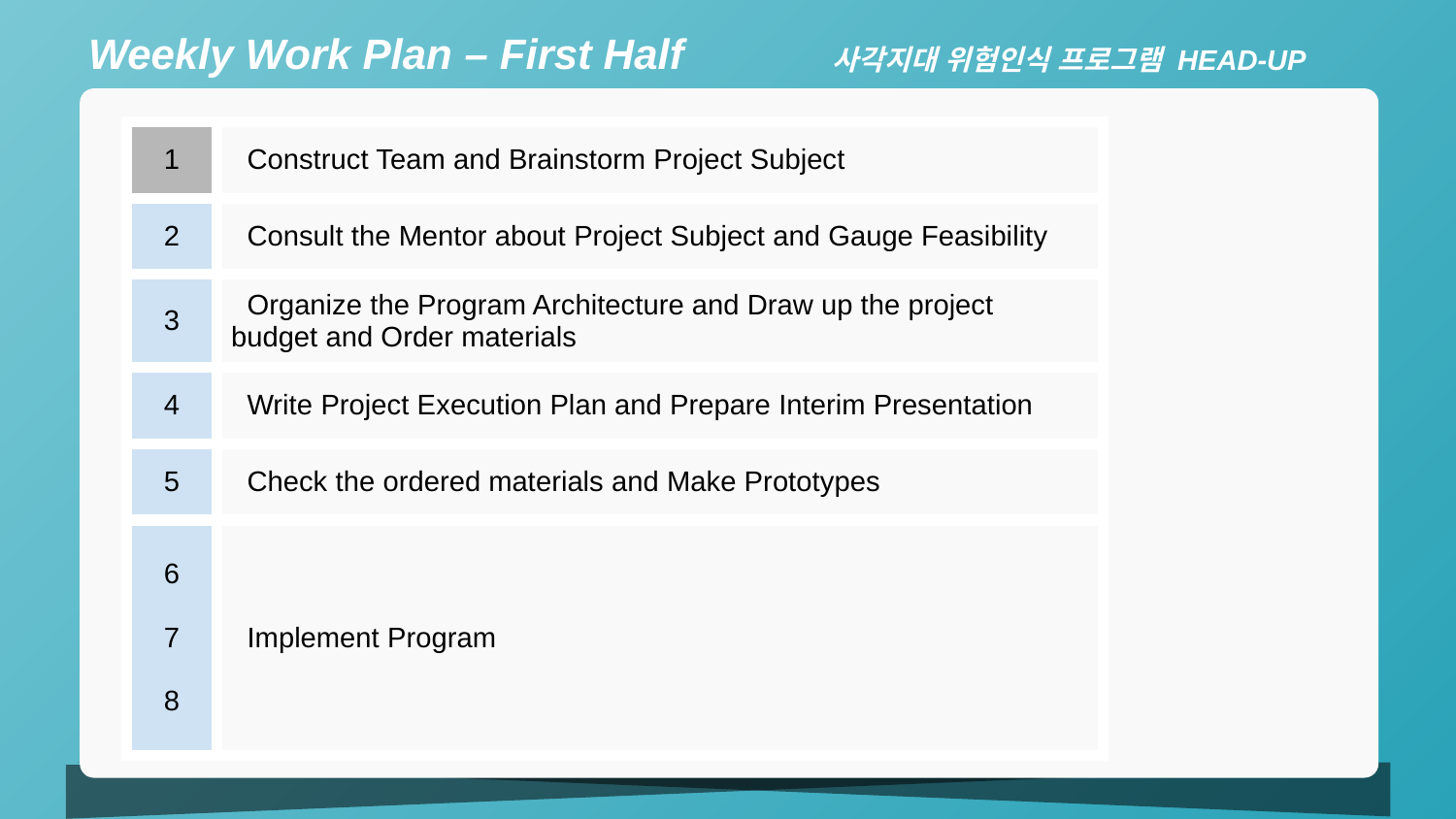

Weekly Work Plan – First Half
사각지대 위험인식 프로그램 HEAD-UP

| 1 | Construct Team and Brainstorm Project Subject |
| --- | --- |
| 2 | Consult the Mentor about Project Subject and Gauge Feasibility |
| 3 | Organize the Program Architecture and Draw up the project budget and Order materials |
| 4 | Write Project Execution Plan and Prepare Interim Presentation |
| 5 | Check the ordered materials and Make Prototypes |
| 6 7 8 | Implement Program |
|  |  |
|  |  |